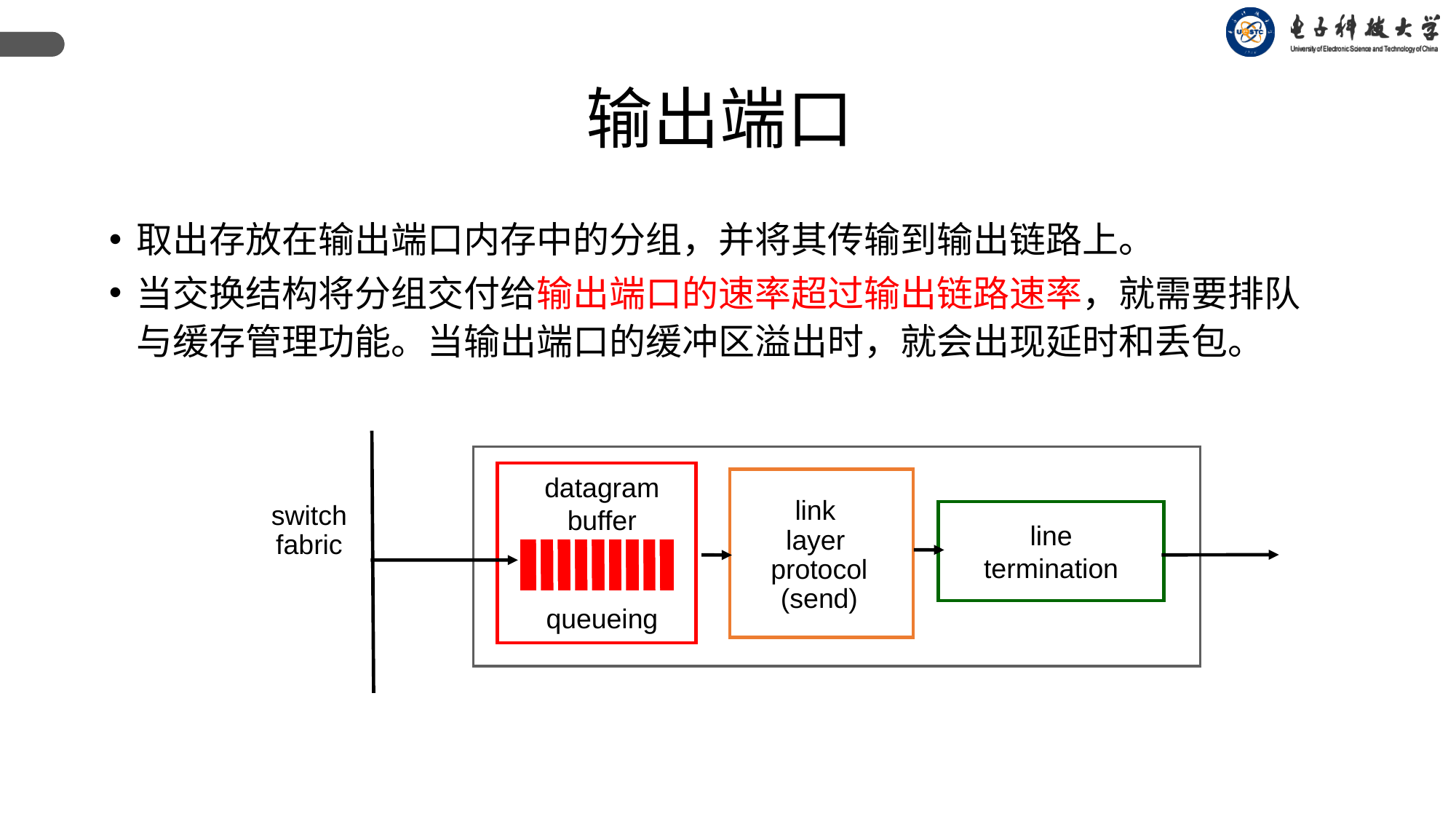

输出端口
取出存放在输出端口内存中的分组，并将其传输到输出链路上。
当交换结构将分组交付给输出端口的速率超过输出链路速率，就需要排队与缓存管理功能。当输出端口的缓冲区溢出时，就会出现延时和丢包。

datagram
buffer

queueing

switch
fabric
line
termination
link
layer
protocol
(send)